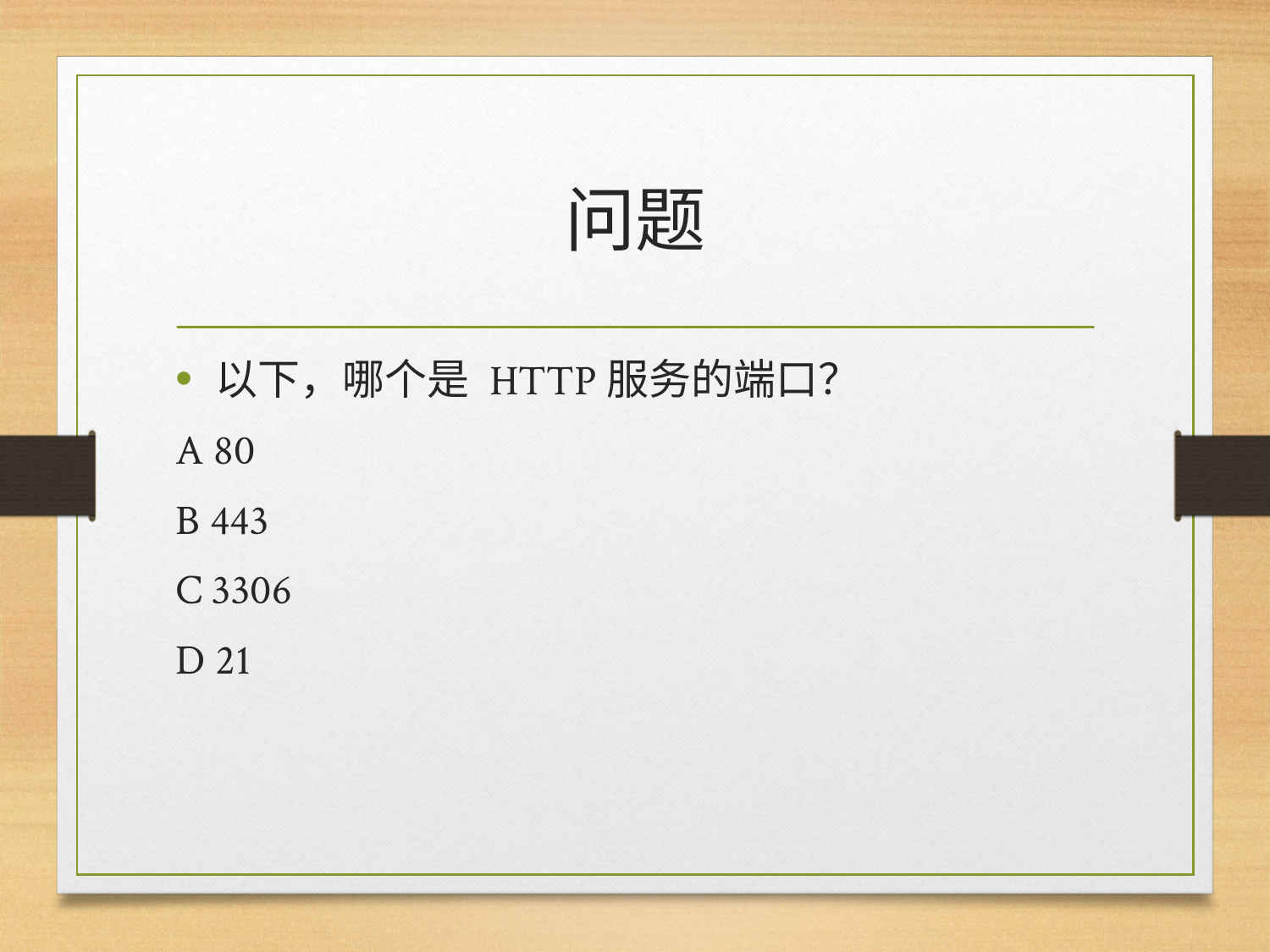

# 问题
以下，哪个是 HTTP服务的端口？
A 80
B 443
C 3306
D 21